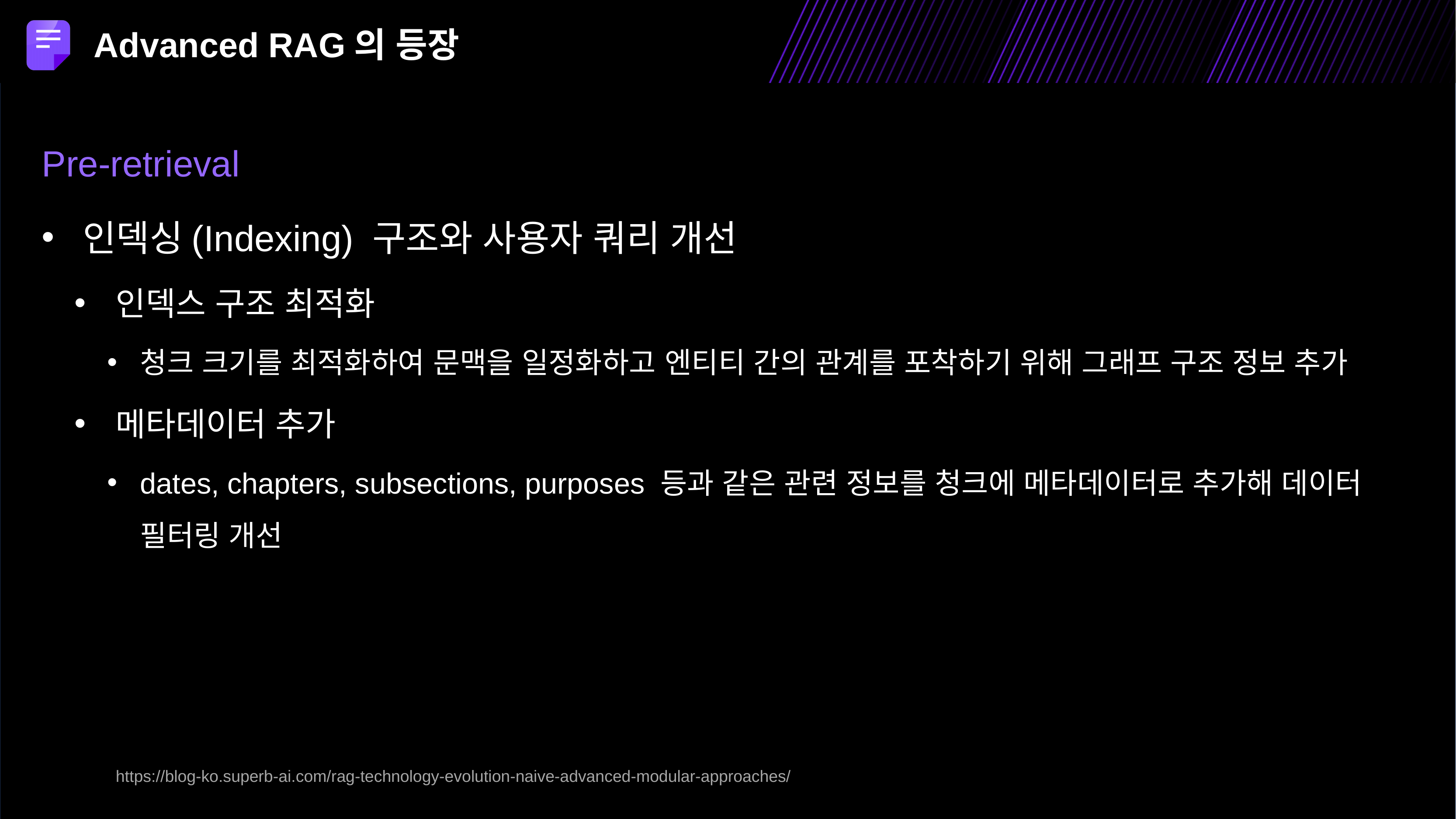

Advanced RAG의 등장
Pre-retrieval
인덱싱(Indexing) 구조와 사용자 쿼리 개선
인덱스 구조 최적화
청크 크기를 최적화하여 문맥을 일정화하고 엔티티 간의 관계를 포착하기 위해 그래프 구조 정보 추가
메타데이터 추가
dates, chapters, subsections, purposes 등과 같은 관련 정보를 청크에 메타데이터로 추가해 데이터 필터링 개선
https://blog-ko.superb-ai.com/rag-technology-evolution-naive-advanced-modular-approaches/